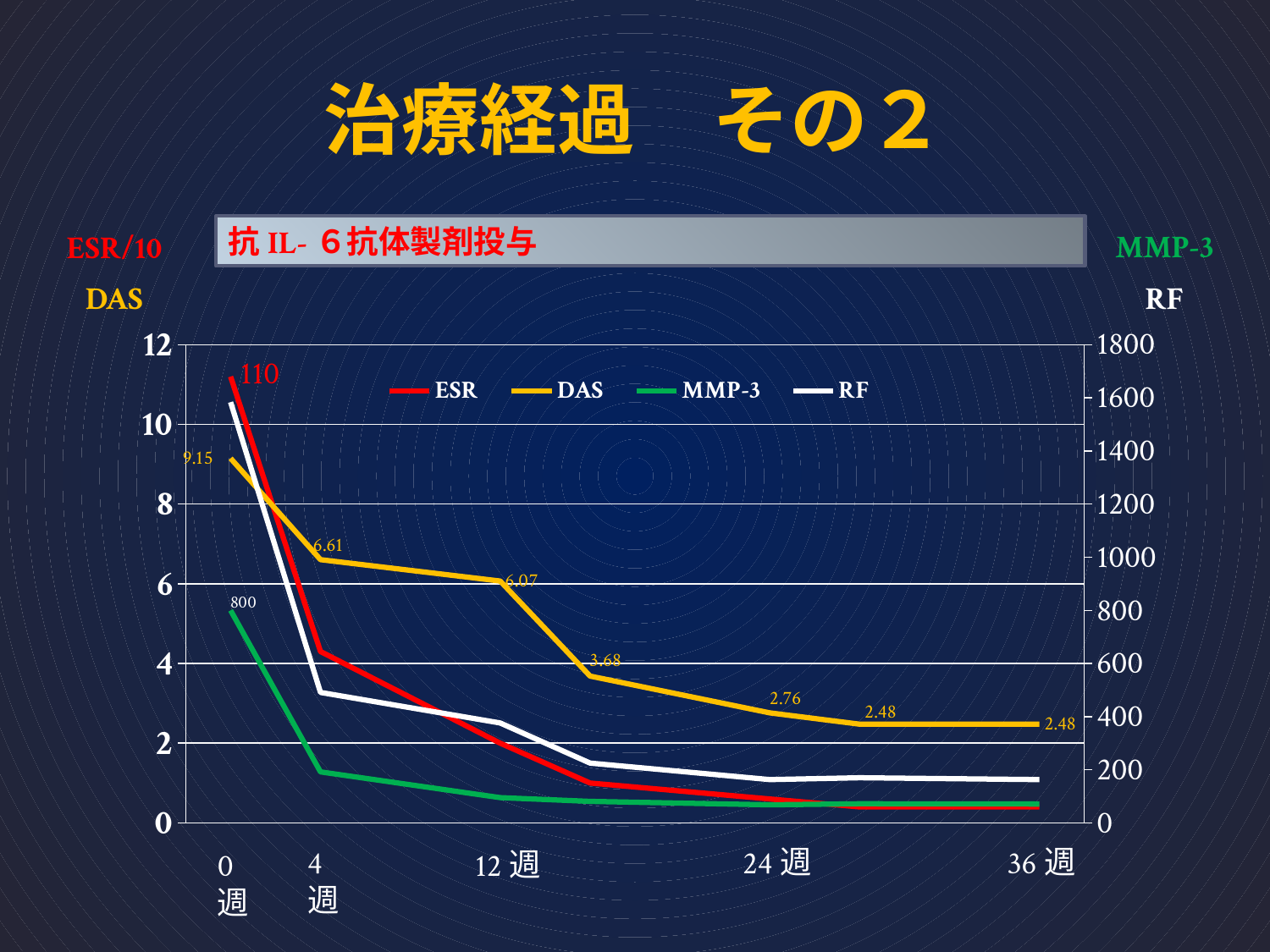

# 治療経過　その２
抗IL-６抗体製剤投与
MMP-3
ESR/10
RF
DAS

### Chart

| Category | ESR | DAS | MMP-3 | RF |
|---|---|---|---|---|
| 41716 | 11.2 | 9.147811412495079 | 800.0 | 1583.7 |
| 41746 | 4.3 | 6.605175608178659 | 192.0 | 491.0 |
| 41793 | 2.0 | 6.069348118680958 | 95.0 | 376.0 |
| 41828 | 1.0 | 3.6835238210544117 | 81.0 | 225.0 |
| 41884 | 0.6 | 2.7601598781626766 | 68.0 | 163.0 |
| 41940 | 0.4 | 2.4763343024869617 | 72.0 | 170.0 |
| 41989 | 0.4 | 2.4763343024869617 | 71.0 | 163.0 |
110
4週
24週
36週
0週
12週